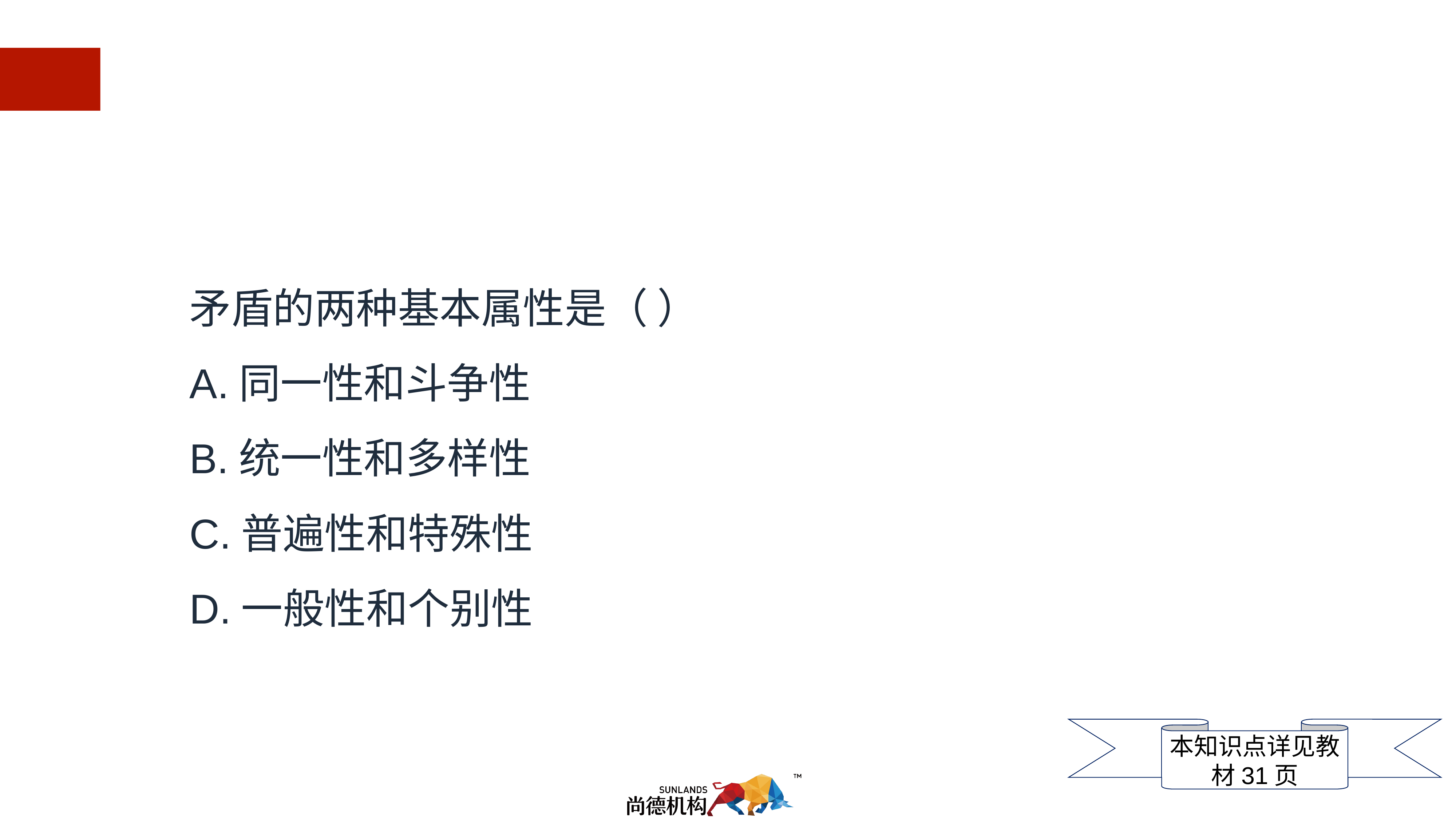

矛盾的两种基本属性是（ ）
A.同一性和斗争性
B.统一性和多样性
C.普遍性和特殊性
D.一般性和个别性
本知识点详见教材31页